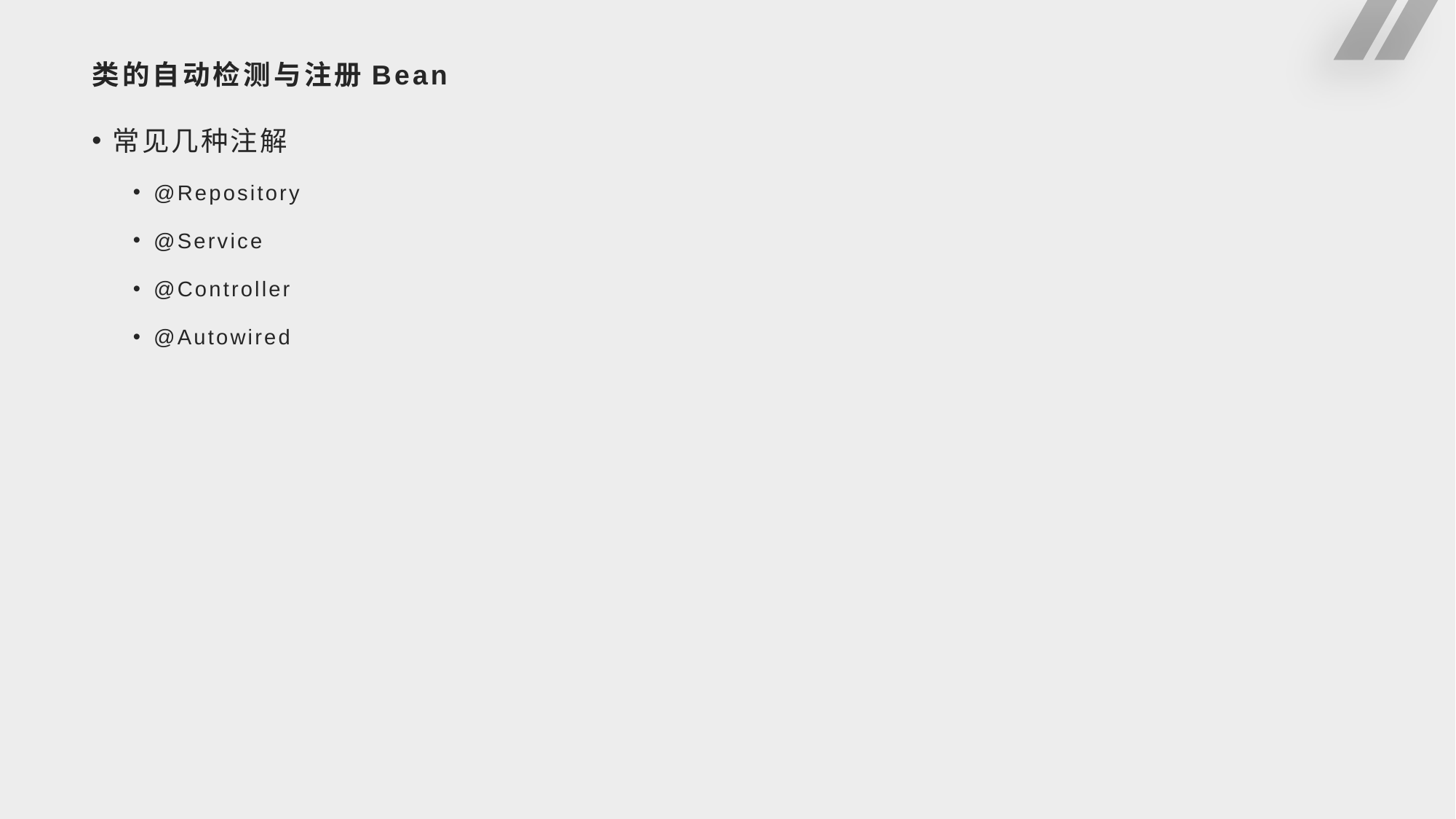

# 类的自动检测与注册Bean
常见几种注解
@Repository
@Service
@Controller
@Autowired